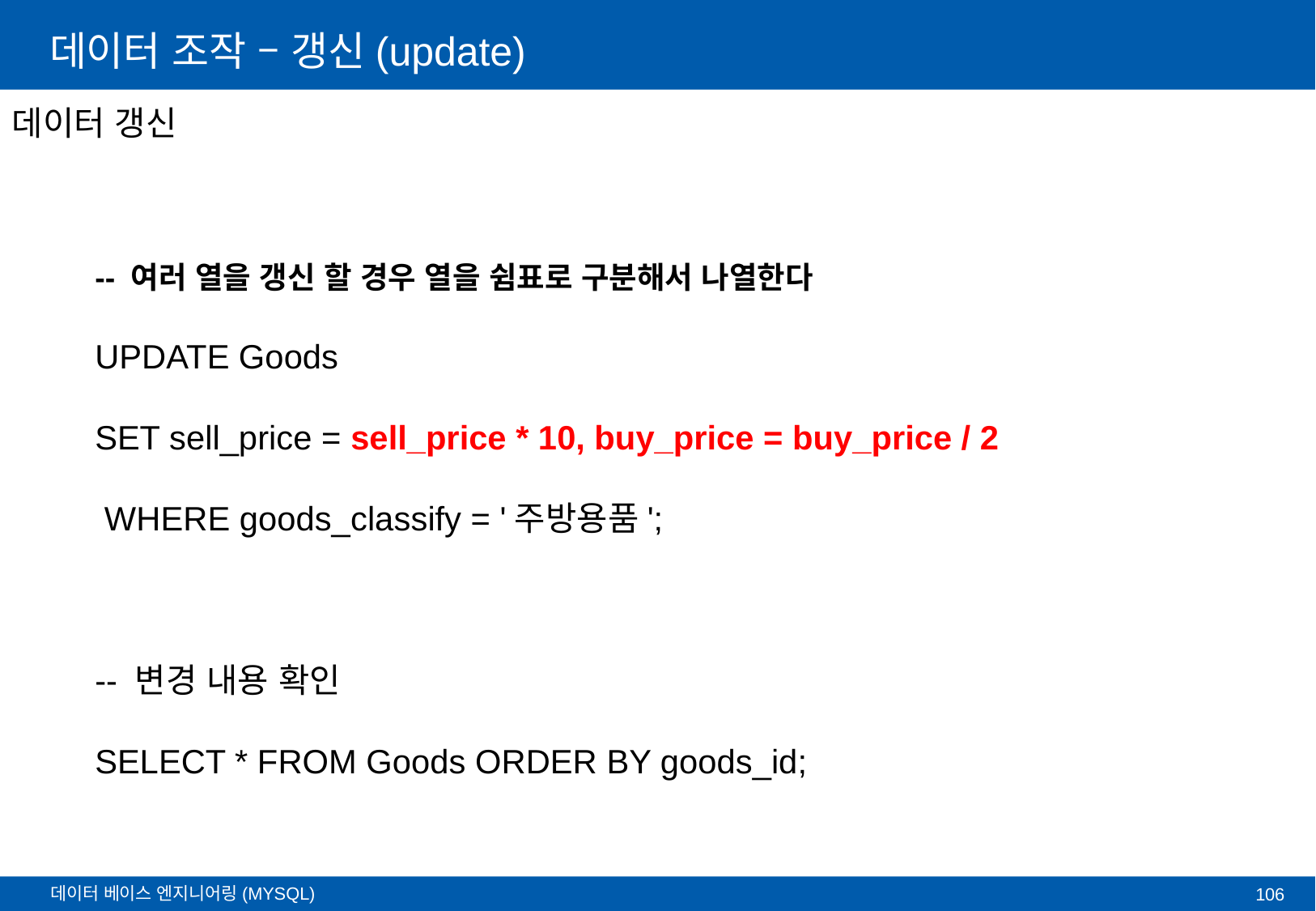

# 데이터 조작 – 갱신(update)
데이터 갱신
-- 여러 열을 갱신 할 경우 열을 쉼표로 구분해서 나열한다
UPDATE Goods
SET sell_price = sell_price * 10, buy_price = buy_price / 2
 WHERE goods_classify = '주방용품';

-- 변경 내용 확인
SELECT * FROM Goods ORDER BY goods_id;
106